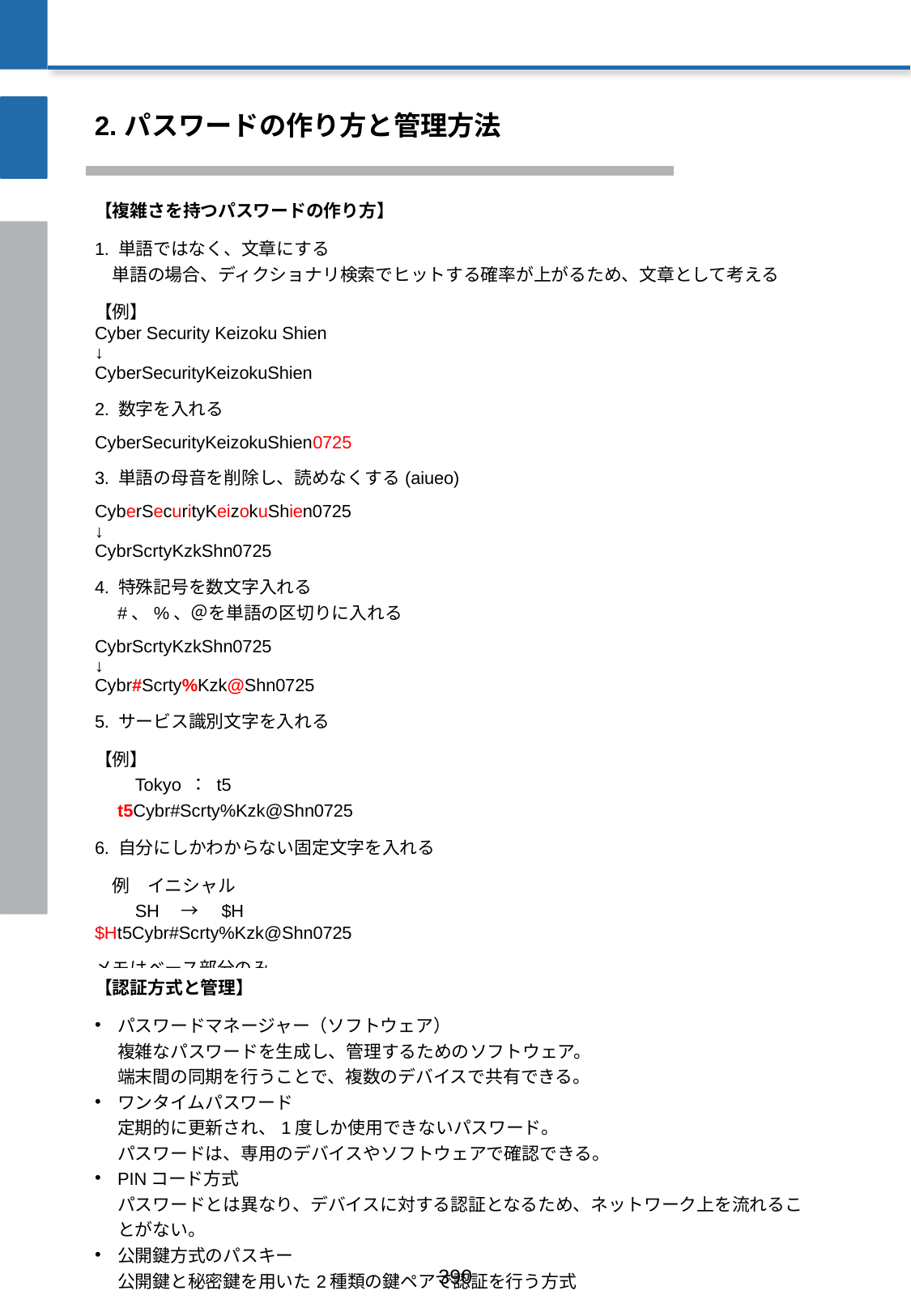

2. パスワードの作り方と管理方法
| 【複雑さを持つパスワードの作り方】 |
| --- |
| 1. 単語ではなく、文章にする 　単語の場合、ディクショナリ検索でヒットする確率が上がるため、文章として考える |
| 【例】 Cyber Security Keizoku Shien ↓ CyberSecurityKeizokuShien |
| 2. 数字を入れる |
| CyberSecurityKeizokuShien0725 |
| 3. 単語の母音を削除し、読めなくする(aiueo) |
| CyberSecurityKeizokuShien0725 ↓ CybrScrtyKzkShn0725 |
| 4. 特殊記号を数文字入れる 　#、%、＠を単語の区切りに入れる |
| CybrScrtyKzkShn0725 ↓ Cybr#Scrty%Kzk@Shn0725 |
| 5. サービス識別文字を入れる |
| 【例】 　　Tokyo ： t5 　t5Cybr#Scrty%Kzk@Shn0725 |
| 6. 自分にしかわからない固定文字を入れる |
| 例　イニシャル 　　SH　→　$H $Ht5Cybr#Scrty%Kzk@Shn0725 |
| メモはベース部分のみ |
| $Ht5Cybr#Scrty%Kzk@Shn0725 |
第10章/別紙
| 【認証方式と管理】 |
| --- |
| パスワードマネージャー（ソフトウェア） 複雑なパスワードを生成し、管理するためのソフトウェア。 端末間の同期を行うことで、複数のデバイスで共有できる。 ワンタイムパスワード 定期的に更新され、1度しか使用できないパスワード。 パスワードは、専用のデバイスやソフトウェアで確認できる。 PINコード方式 パスワードとは異なり、デバイスに対する認証となるため、ネットワーク上を流れることがない。 公開鍵方式のパスキー 公開鍵と秘密鍵を用いた2種類の鍵ペアで認証を行う方式 |
390